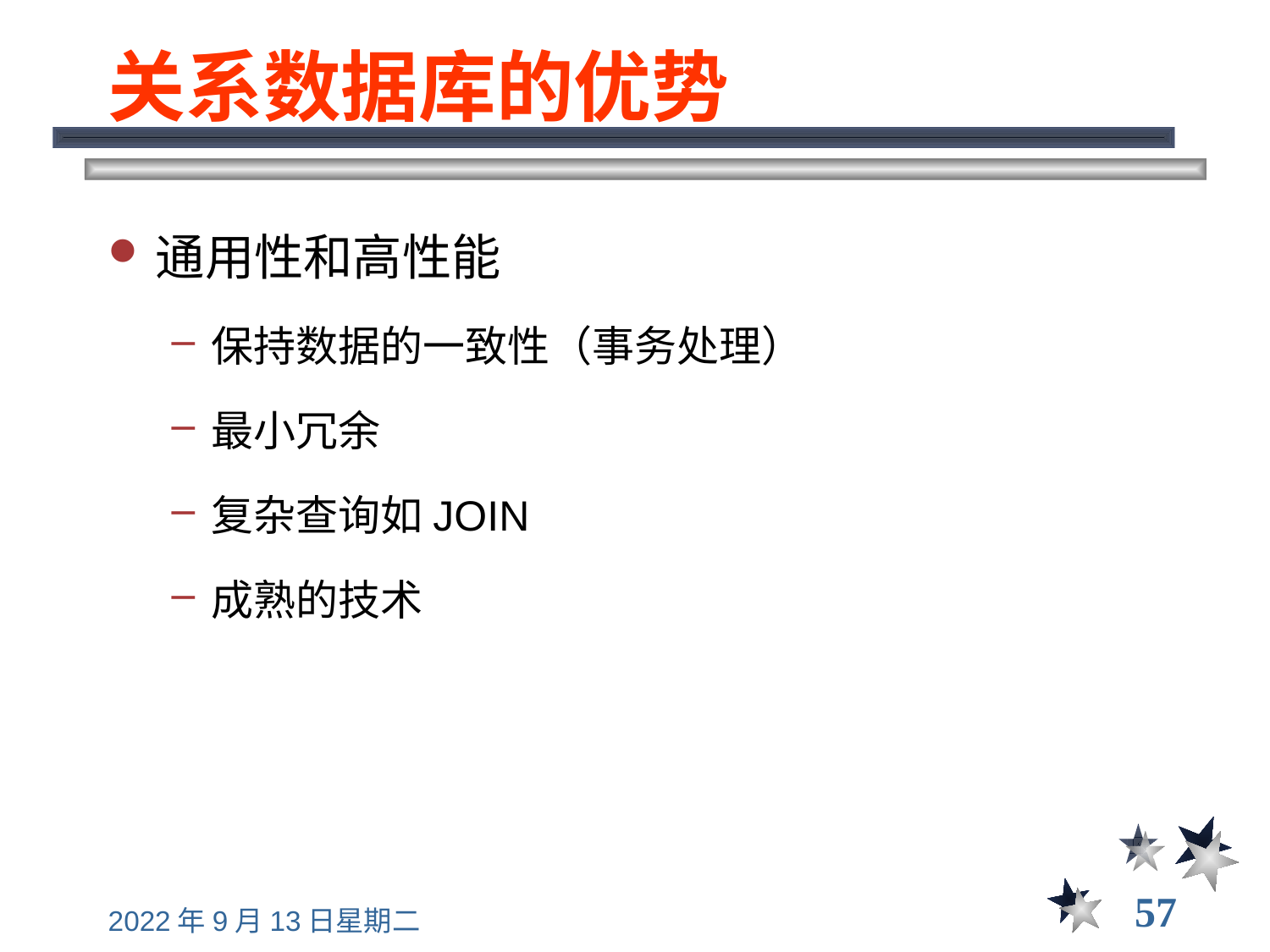

# 关系数据库的优势
通用性和高性能
保持数据的一致性（事务处理）
最小冗余
复杂查询如JOIN
成熟的技术

57
2022年9月13日星期二
大数据管理----前言